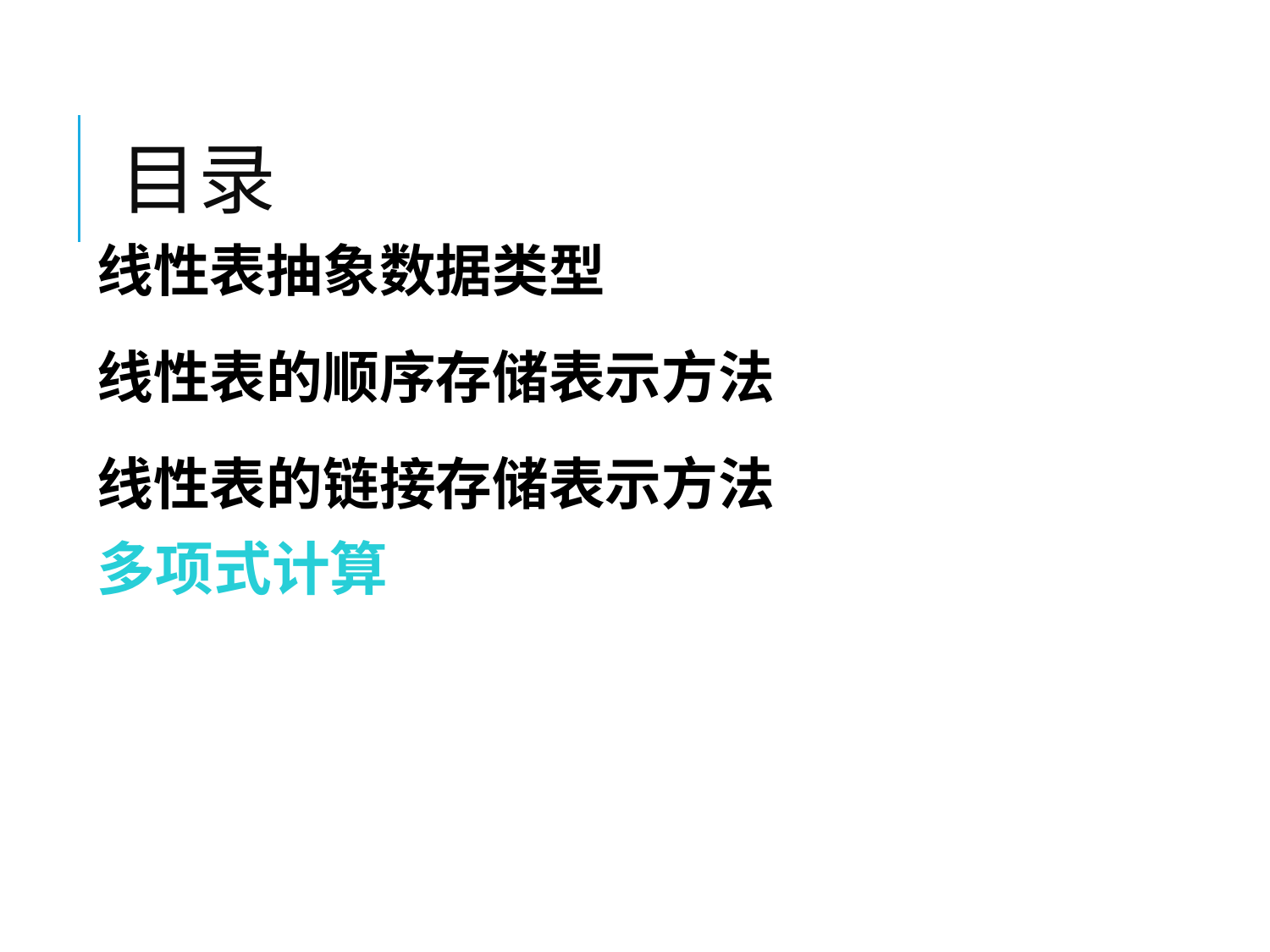

# 目录
线性表抽象数据类型
线性表的顺序存储表示方法
线性表的链接存储表示方法
多项式计算